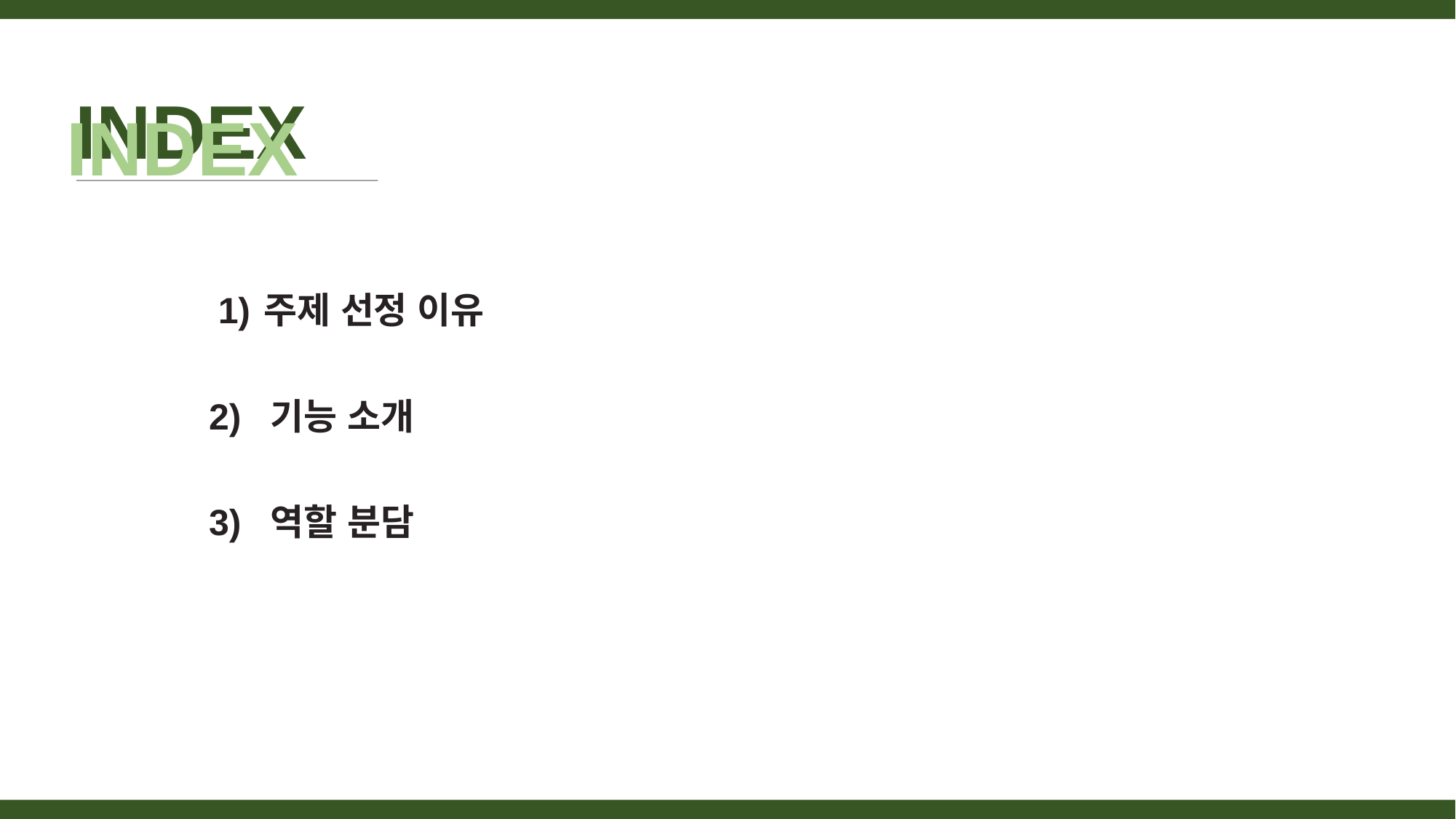

INDEX
INDEX
주제 선정 이유
2)  기능 소개
3)  역할 분담